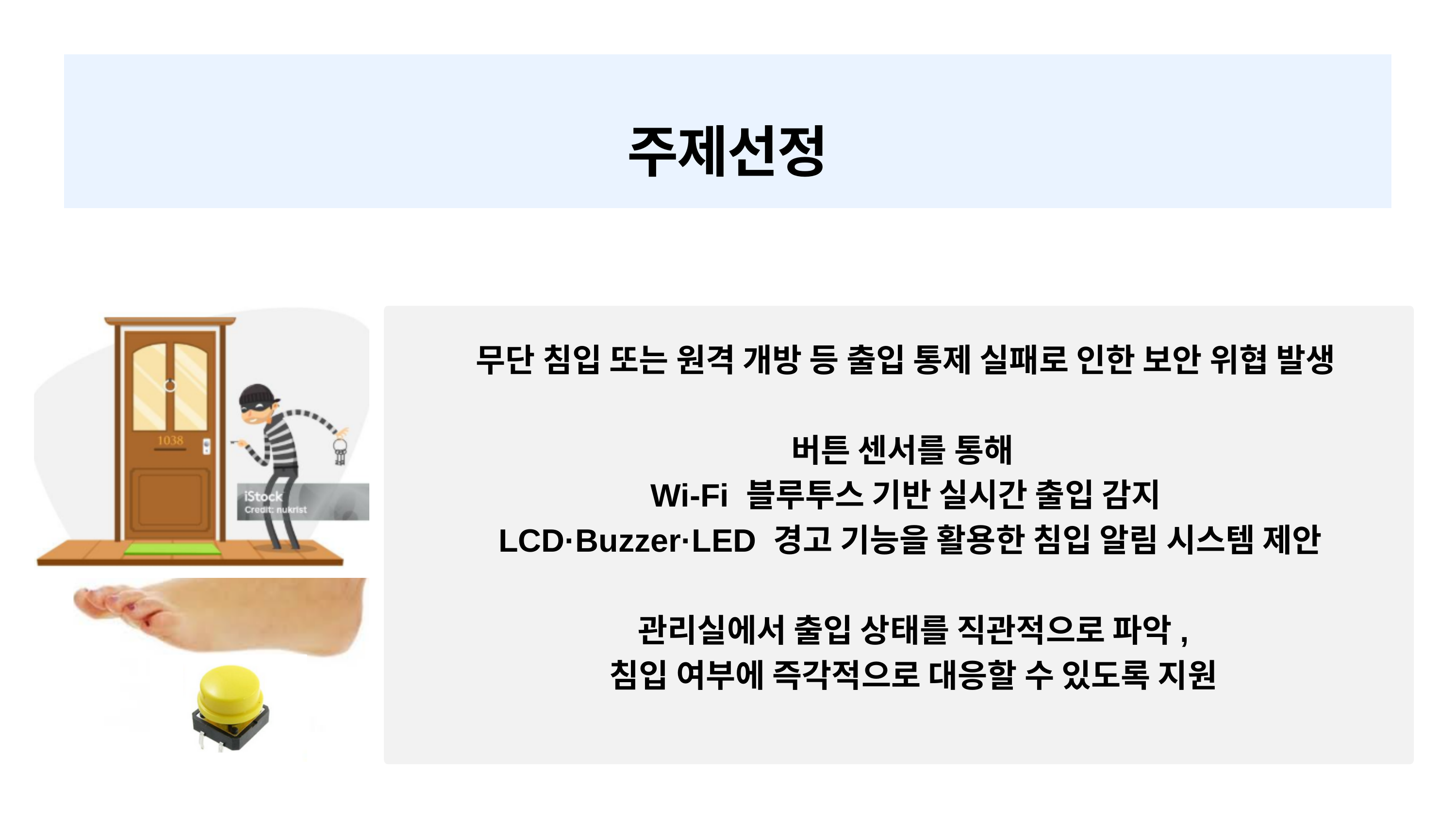

주제선정

무단 침입 또는 원격 개방 등 출입 통제 실패로 인한 보안 위협 발생

버튼 센서를 통해
Wi-Fi 블루투스 기반 실시간 출입 감지
 LCD·Buzzer·LED 경고 기능을 활용한 침입 알림 시스템 제안

 관리실에서 출입 상태를 직관적으로 파악,
 침입 여부에 즉각적으로 대응할 수 있도록 지원